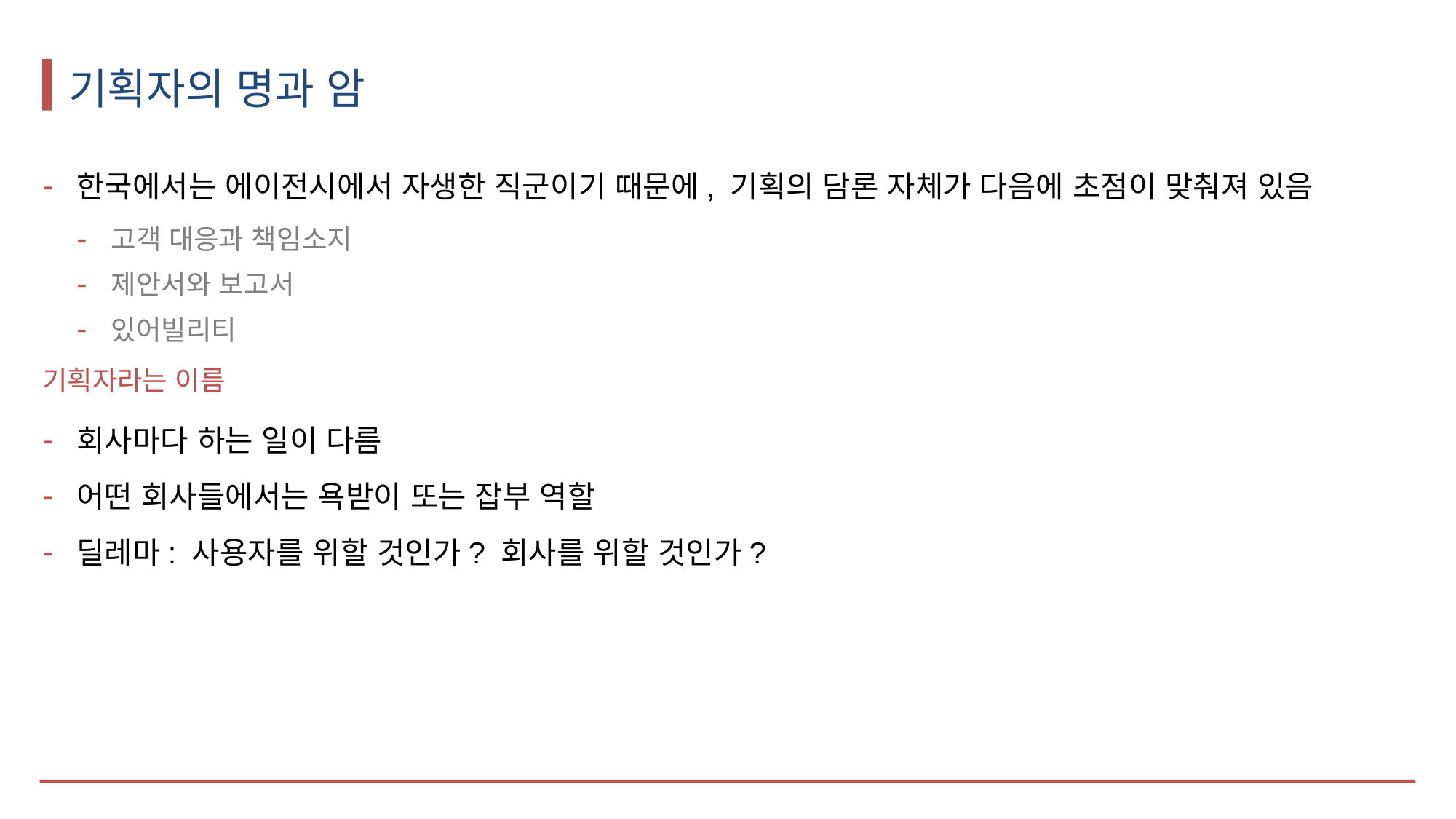

# 기획자의 명과 암
한국에서는 에이전시에서 자생한 직군이기 때문에, 기획의 담론 자체가 다음에 초점이 맞춰져 있음
고객 대응과 책임소지
제안서와 보고서
있어빌리티
기획자라는 이름
회사마다 하는 일이 다름
어떤 회사들에서는 욕받이 또는 잡부 역할
딜레마: 사용자를 위할 것인가? 회사를 위할 것인가?